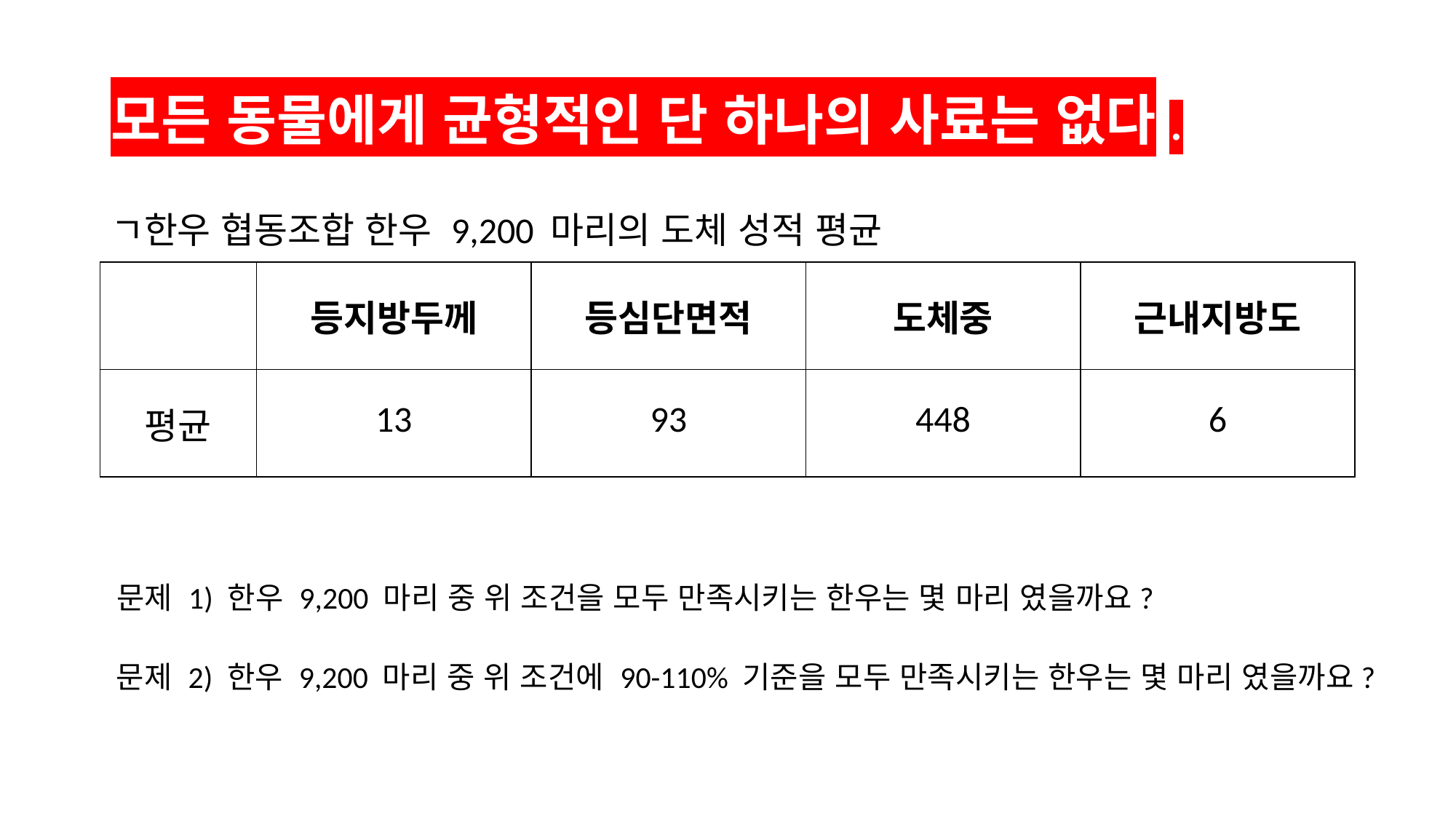

# 모든 동물에게 균형적인 단 하나의 사료는 없다.
ㄱ한우 협동조합 한우 9,200 마리의 도체 성적 평균
|  | 등지방두께 | 등심단면적 | 도체중 | 근내지방도 |
| --- | --- | --- | --- | --- |
| 평균 | 13 | 93 | 448 | 6 |
문제 1) 한우 9,200 마리 중 위 조건을 모두 만족시키는 한우는 몇 마리 였을까요?
문제 2) 한우 9,200 마리 중 위 조건에 90-110% 기준을 모두 만족시키는 한우는 몇 마리 였을까요?